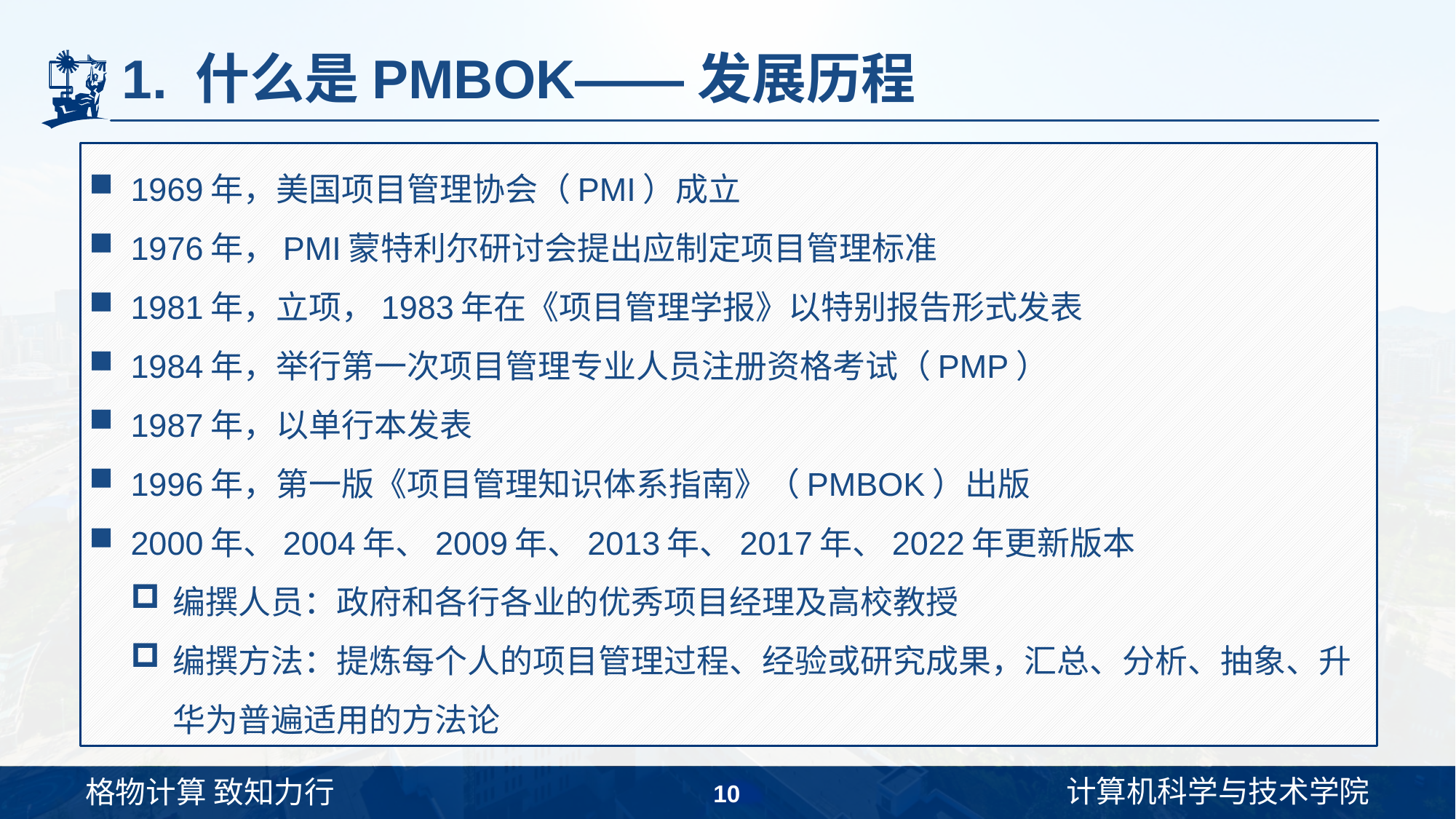

# 1. 什么是PMBOK——发展历程
1969年，美国项目管理协会（PMI）成立
1976年，PMI蒙特利尔研讨会提出应制定项目管理标准
1981年，立项，1983年在《项目管理学报》以特别报告形式发表
1984年，举行第一次项目管理专业人员注册资格考试（PMP）
1987年，以单行本发表
1996年，第一版《项目管理知识体系指南》（PMBOK）出版
2000年、2004年、2009年、2013年、2017年、2022年更新版本
编撰人员：政府和各行各业的优秀项目经理及高校教授
编撰方法：提炼每个人的项目管理过程、经验或研究成果，汇总、分析、抽象、升华为普遍适用的方法论
10